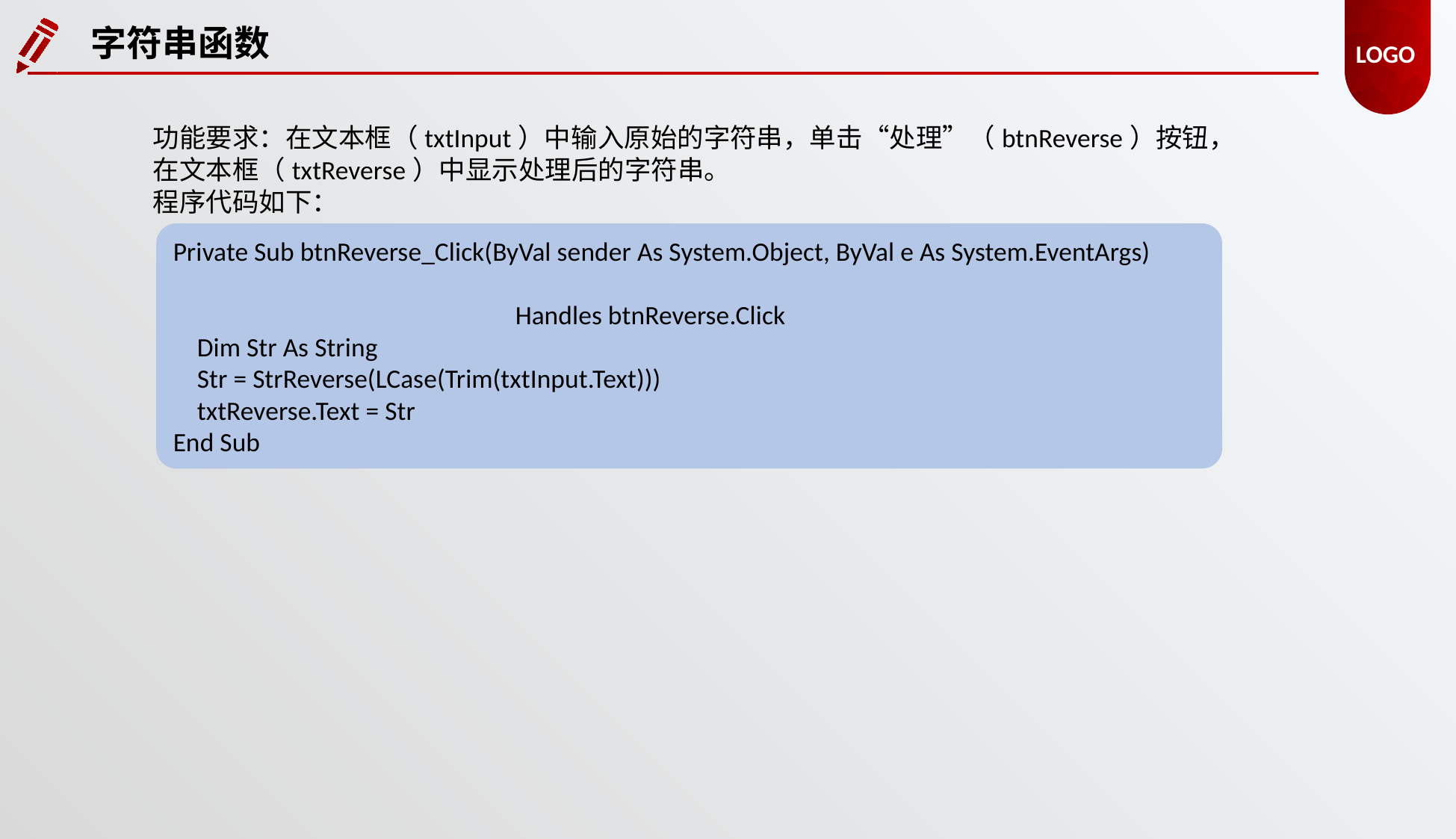

字符串函数
功能要求：在文本框（txtInput）中输入原始的字符串，单击“处理”（btnReverse）按钮，在文本框（txtReverse）中显示处理后的字符串。
程序代码如下：
Private Sub btnReverse_Click(ByVal sender As System.Object, ByVal e As System.EventArgs)
												 Handles btnReverse.Click
    Dim Str As String
    Str = StrReverse(LCase(Trim(txtInput.Text)))
    txtReverse.Text = Str
End Sub